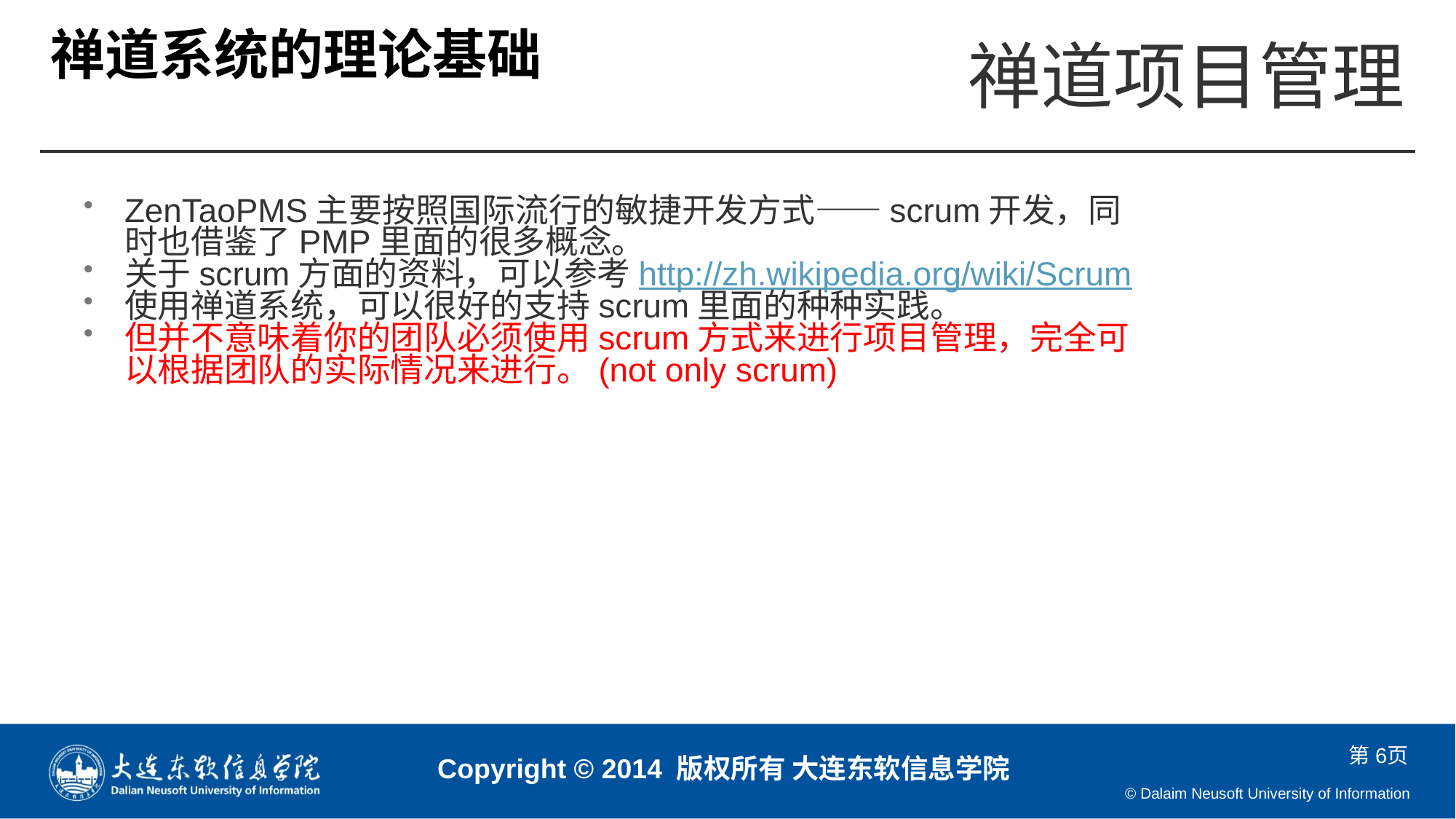

# 禅道系统的理论基础

ZenTaoPMS主要按照国际流行的敏捷开发方式——scrum开发，同时也借鉴了PMP里面的很多概念。
关于scrum方面的资料，可以参考http://zh.wikipedia.org/wiki/Scrum
使用禅道系统，可以很好的支持scrum里面的种种实践。
但并不意味着你的团队必须使用scrum方式来进行项目管理，完全可以根据团队的实际情况来进行。(not only scrum)